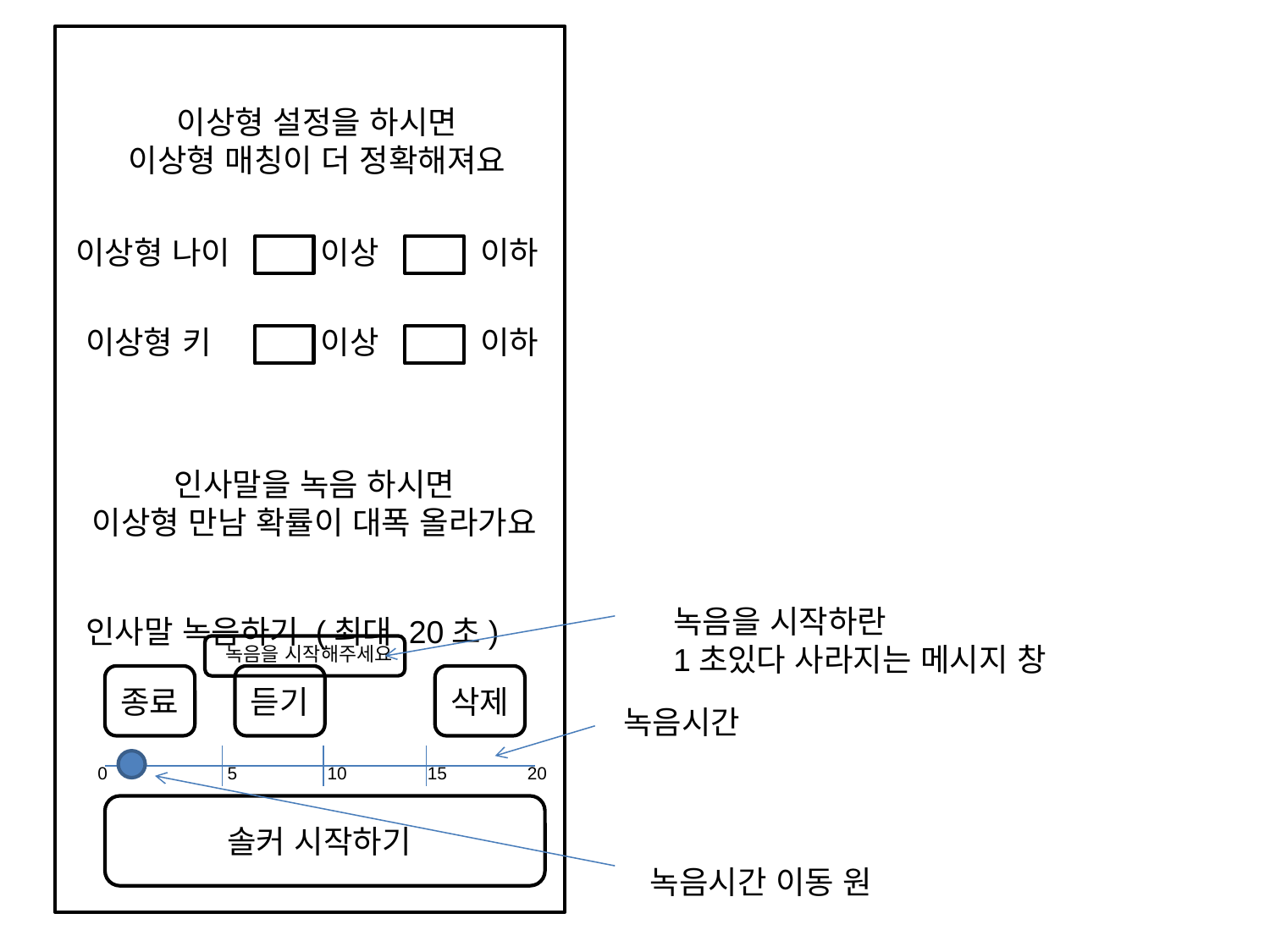

이상형 설정을 하시면
이상형 매칭이 더 정확해져요
이상형 나이
이상
이하

이상형 키
이상
이하

인사말을 녹음 하시면
이상형 만남 확률이 대폭 올라가요
녹음을 시작하란
1초있다 사라지는 메시지 창
인사말 녹음하기 (최대 20초)

녹음을 시작해주세요

종료
듣기
삭제
녹음시간

0
5
10
15
20

솔커 시작하기
녹음시간 이동 원